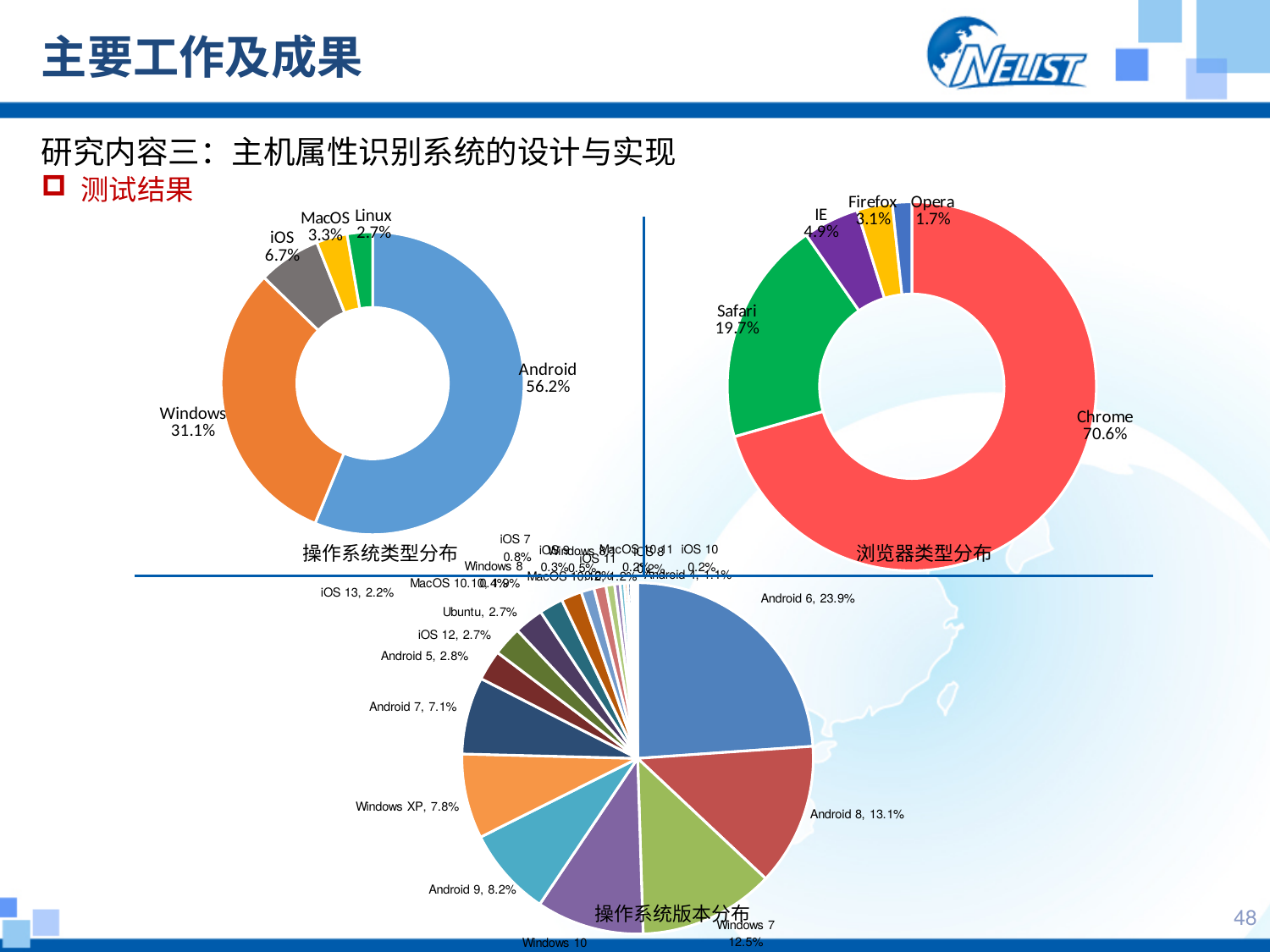

# 主要工作及成果
研究内容三：主机属性识别系统的设计与实现
测试结果

### Chart

| Category |  |
|---|---|
| Android | 0.562 |
| Windows | 0.311 |
| iOS | 0.067 |
| MacOS | 0.033 |
| Linux | 0.027 |

### Chart

| Category |  |
|---|---|
| Chrome | 0.706 |
| Safari | 0.197 |
| IE | 0.049 |
| Firefox | 0.031 |
| Opera | 0.017 |

[unsupported chart]

操作系统类型分布
浏览器类型分布
48
操作系统版本分布